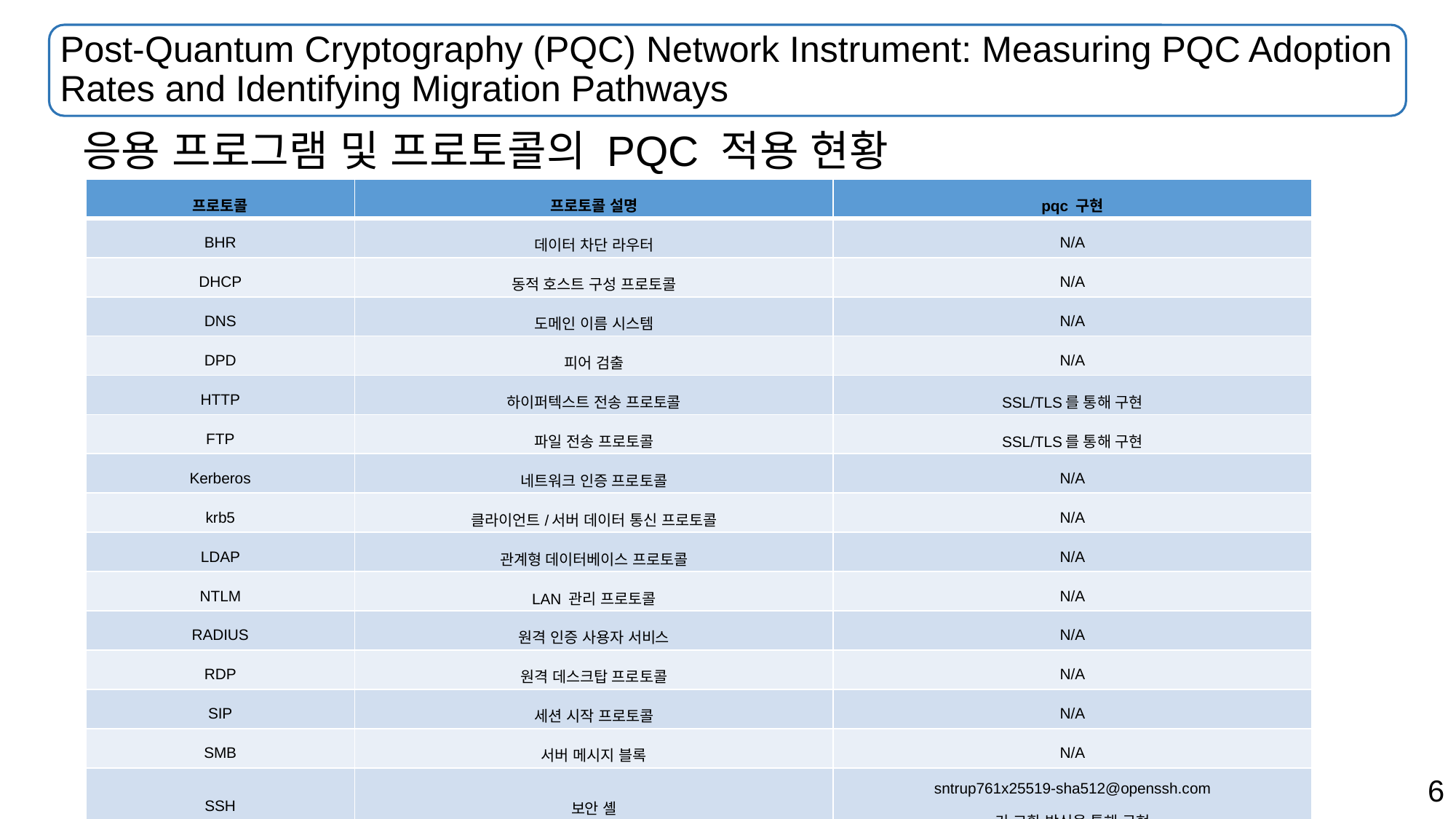

# Post-Quantum Cryptography (PQC) Network Instrument: Measuring PQC Adoption Rates and Identifying Migration Pathways
응용 프로그램 및 프로토콜의 PQC 적용 현황
| 프로토콜 | 프로토콜 설명 | pqc 구현 |
| --- | --- | --- |
| BHR | 데이터 차단 라우터 | N/A |
| DHCP | 동적 호스트 구성 프로토콜 | N/A |
| DNS | 도메인 이름 시스템 | N/A |
| DPD | 피어 검출 | N/A |
| HTTP | 하이퍼텍스트 전송 프로토콜 | SSL/TLS를 통해 구현 |
| FTP | 파일 전송 프로토콜 | SSL/TLS를 통해 구현 |
| Kerberos | 네트워크 인증 프로토콜 | N/A |
| krb5 | 클라이언트/서버 데이터 통신 프로토콜 | N/A |
| LDAP | 관계형 데이터베이스 프로토콜 | N/A |
| NTLM | LAN 관리 프로토콜 | N/A |
| RADIUS | 원격 인증 사용자 서비스 | N/A |
| RDP | 원격 데스크탑 프로토콜 | N/A |
| SIP | 세션 시작 프로토콜 | N/A |
| SMB | 서버 메시지 블록 | N/A |
| SSH | 보안 셸 | sntrup761x25519-sha512@openssh.com 키 교환 방식을 통해 구현 |
| SSL | 보안 소켓 계층 | KEM(BIKE, CRYSTALS-Kyber), DSA(CRYSTALS-Dilithium)를 통해 구현 |
| SMTP | 간이 메일 전송 프로토콜 | N/A |
| Shibboleth | 분산 컴퓨팅 인증 시스템 | N/A |